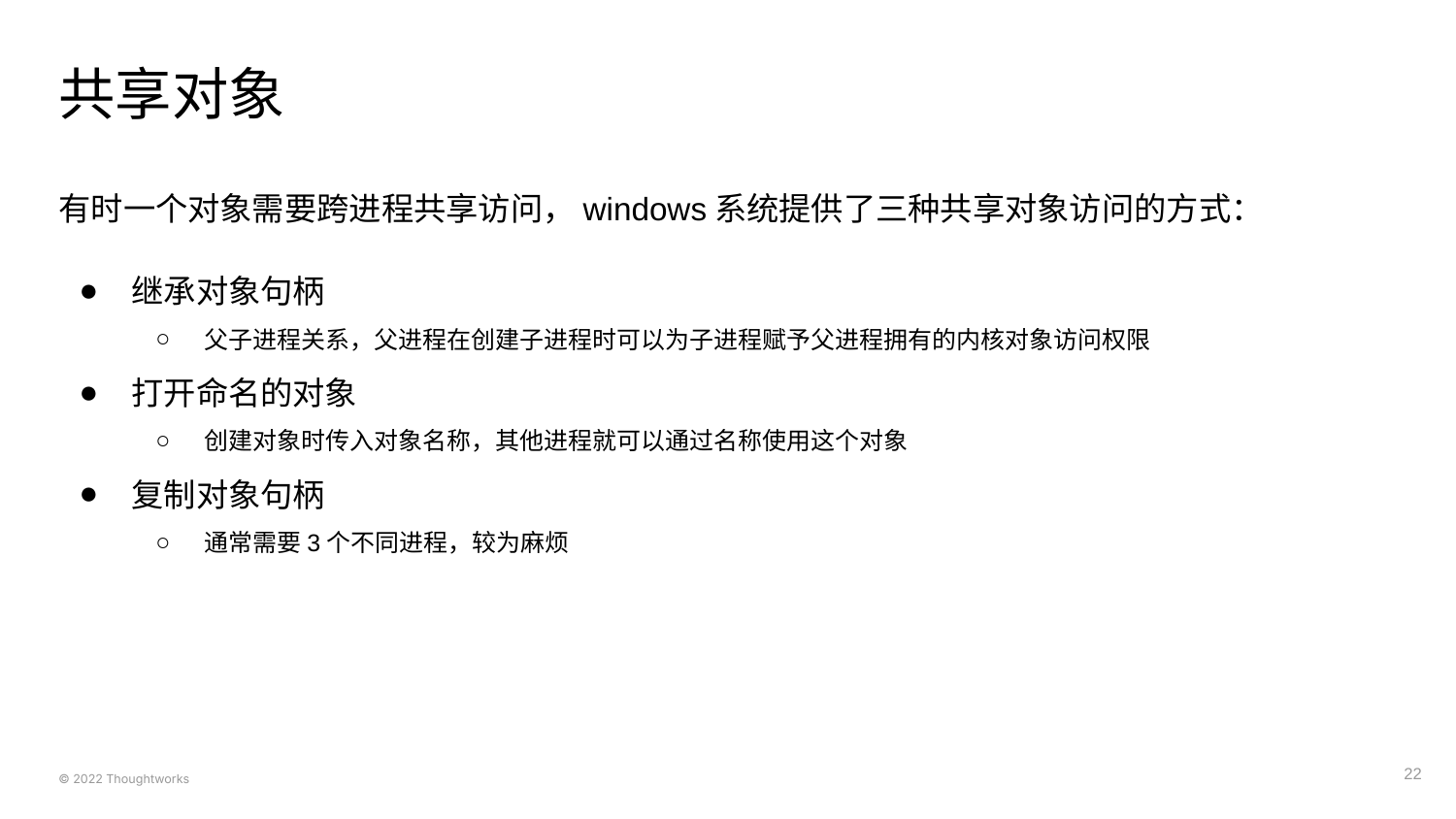

# 共享对象

有时一个对象需要跨进程共享访问，windows系统提供了三种共享对象访问的方式：
继承对象句柄
父子进程关系，父进程在创建子进程时可以为子进程赋予父进程拥有的内核对象访问权限
打开命名的对象
创建对象时传入对象名称，其他进程就可以通过名称使用这个对象
复制对象句柄
通常需要3个不同进程，较为麻烦
22